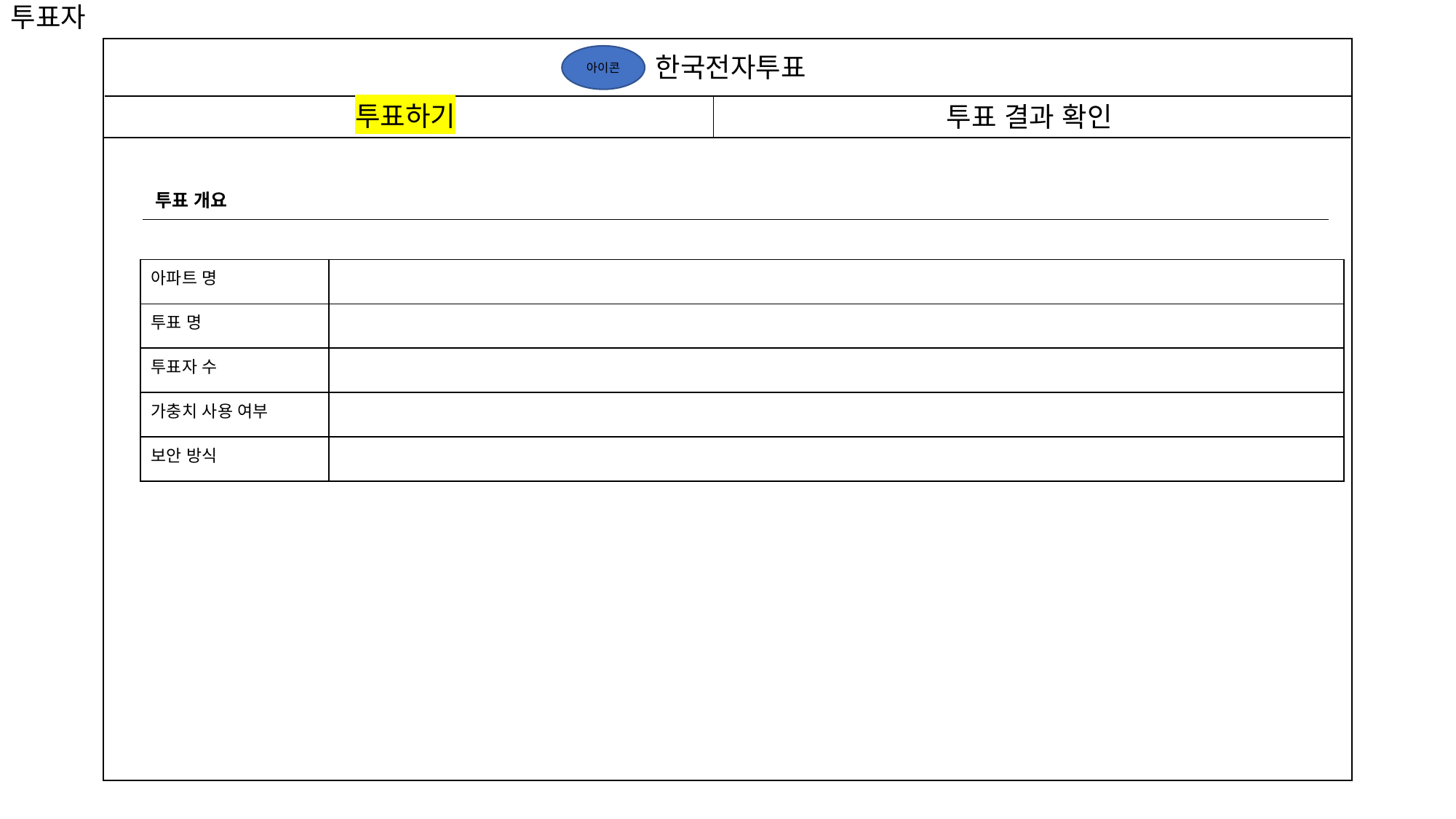

투표자

한국전자투표
아이콘
투표하기
투표 결과 확인

투표 개요

| 아파트 명 |  |
| --- | --- |
| 투표 명 |  |
| 투표자 수 |  |
| 가충치 사용 여부 |  |
| --- | --- |
| 보안 방식 |  |